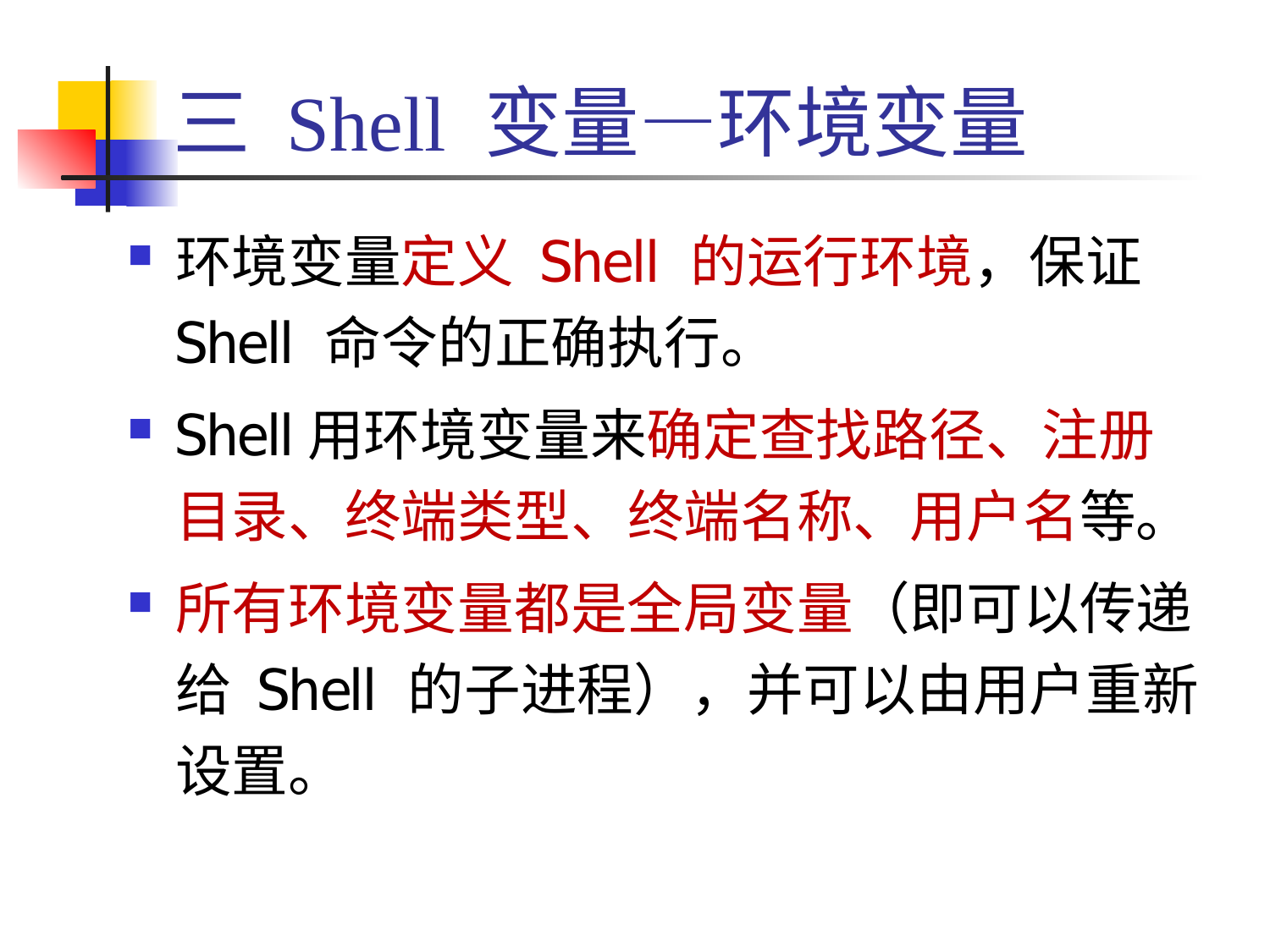

# 三 Shell 变量—环境变量
环境变量定义 Shell 的运行环境，保证 Shell 命令的正确执行。
Shell用环境变量来确定查找路径、注册目录、终端类型、终端名称、用户名等。
所有环境变量都是全局变量（即可以传递给 Shell 的子进程），并可以由用户重新设置。